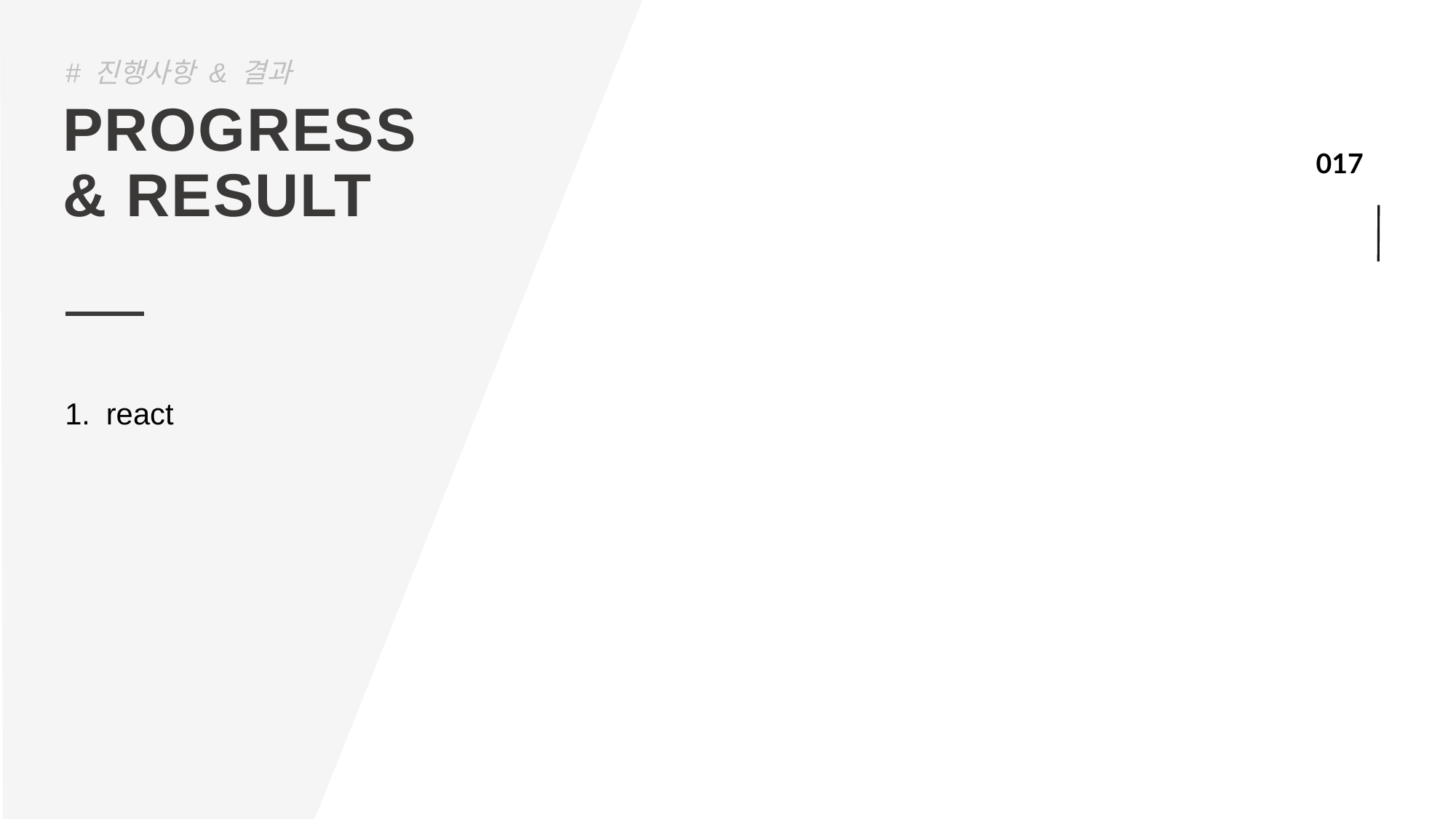

# 진행사항 & 결과
PROGRESS
& RESULT
react